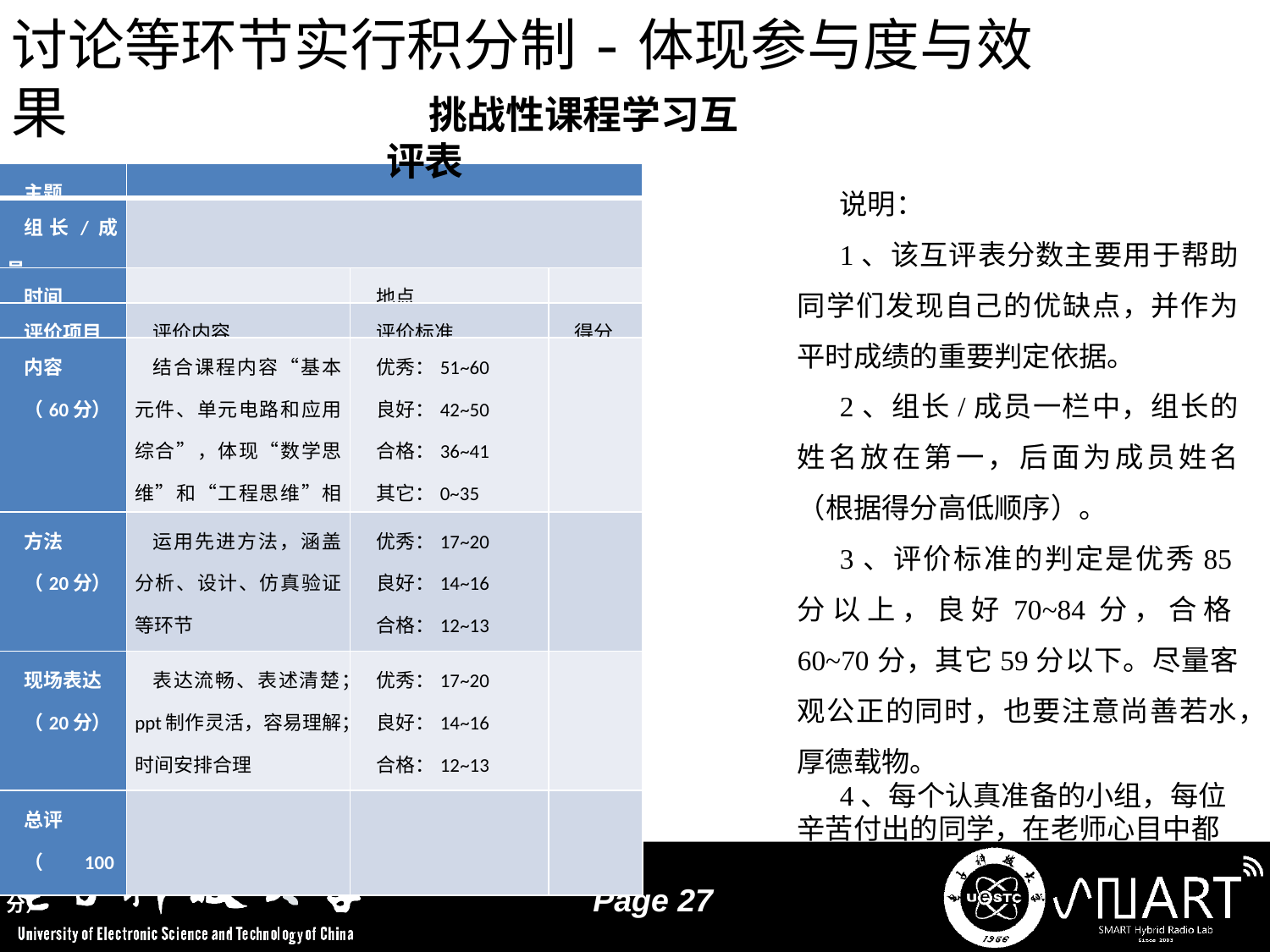

讨论等环节实行积分制-体现参与度与效果
挑战性课程学习互评表

| 主题 |  |  |  |
| --- | --- | --- | --- |
| 组长/成员 |  |  |  |
| 时间 |  | 地点 |  |
| 评价项目 | 评价内容 | 评价标准 | 得分 |
| 内容 （60分） | 结合课程内容“基本元件、单元电路和应用综合”，体现“数学思维”和“工程思维”相融合 | 优秀：51~60 良好：42~50 合格：36~41 其它：0~35 |  |
| 方法 （20分） | 运用先进方法，涵盖分析、设计、仿真验证等环节 | 优秀：17~20 良好：14~16 合格：12~13 其它：0~11 |  |
| 现场表达 （20分） | 表达流畅、表述清楚；ppt制作灵活，容易理解；时间安排合理 | 优秀：17~20 良好：14~16 合格：12~13 其它：0~11 |  |
| 总评 （100分） |  |  |  |
说明：
1、该互评表分数主要用于帮助同学们发现自己的优缺点，并作为平时成绩的重要判定依据。
2、组长/成员一栏中，组长的姓名放在第一，后面为成员姓名（根据得分高低顺序）。
3、评价标准的判定是优秀85分以上，良好70~84分，合格60~70分，其它59分以下。尽量客观公正的同时，也要注意尚善若水，厚德载物。
4、每个认真准备的小组，每位辛苦付出的同学，在老师心目中都是优秀的。